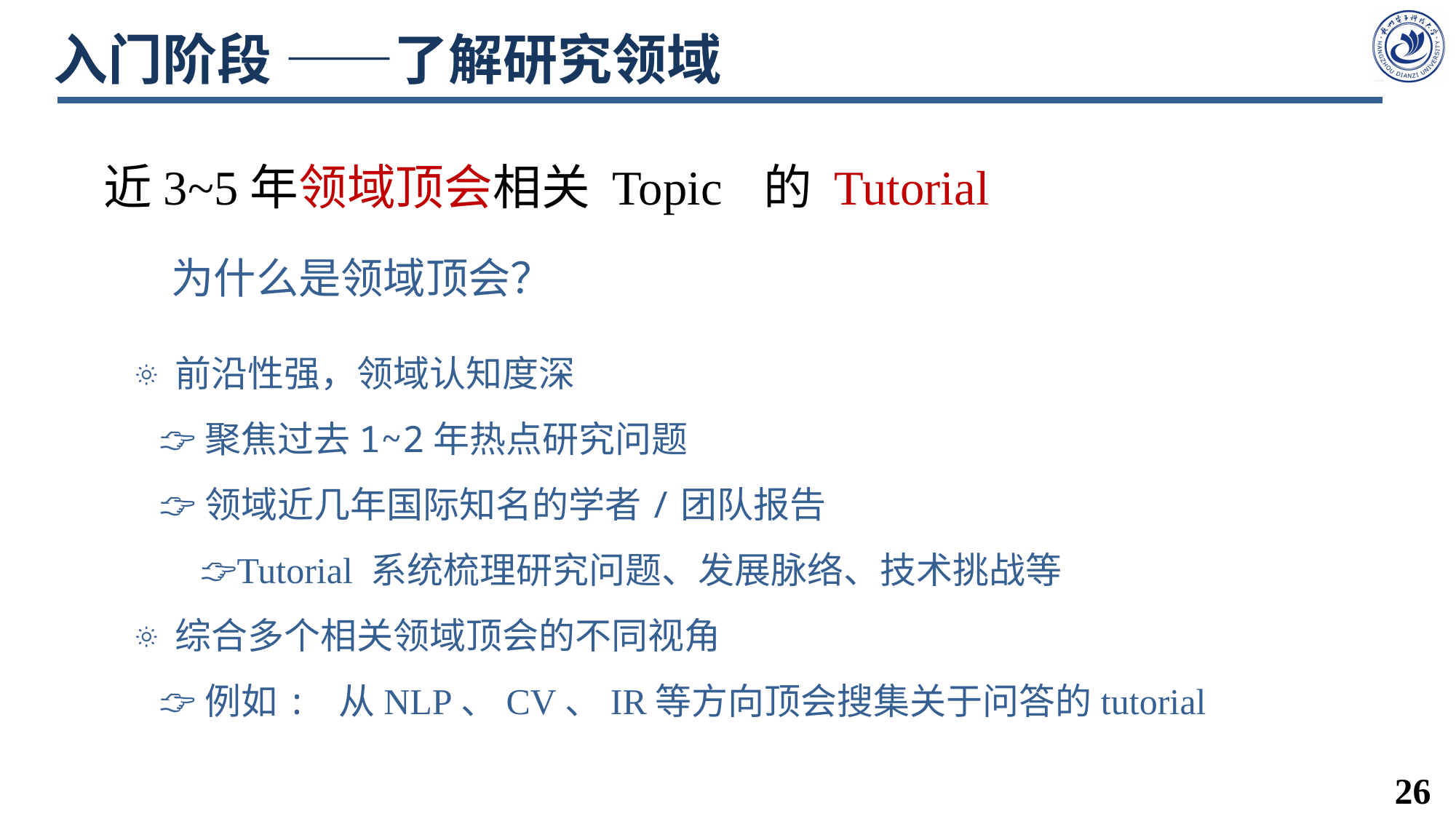

# 入门阶段 ——了解研究领域
近3~5年领域顶会相关 Topic 的 Tutorial
为什么是领域顶会？
🔅 前沿性强，领域认知度深
   👉聚焦过去1~2年热点研究问题
   👉领域近几年国际知名的学者/团队报告
   👉Tutorial 系统梳理研究问题、发展脉络、技术挑战等
🔅 综合多个相关领域顶会的不同视角
   👉例如: 从NLP、CV、IR等方向顶会搜集关于问答的tutorial
26